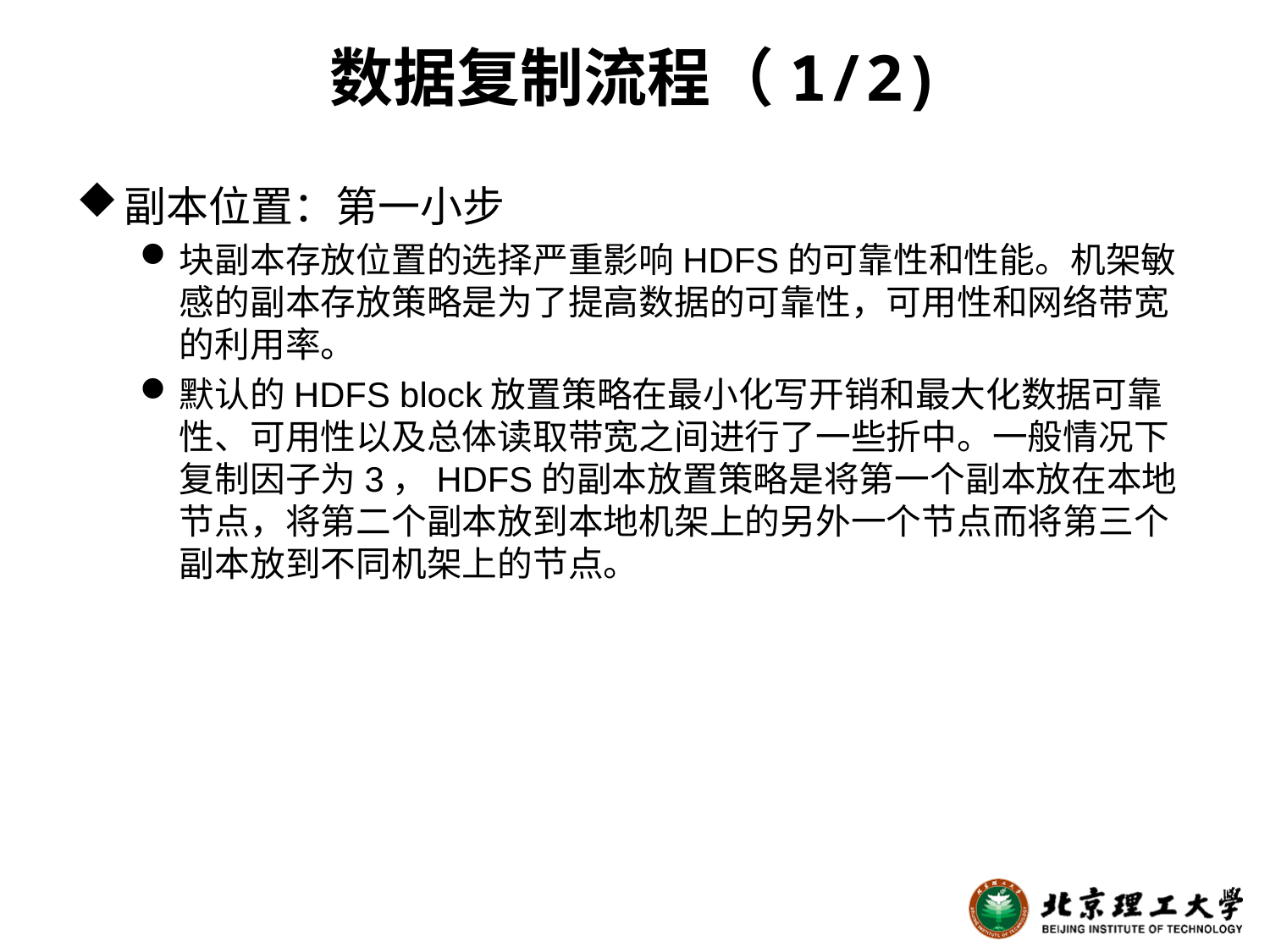

# 数据复制流程（1/2)
副本位置：第一小步
块副本存放位置的选择严重影响HDFS的可靠性和性能。机架敏感的副本存放策略是为了提高数据的可靠性，可用性和网络带宽的利用率。
默认的HDFS block放置策略在最小化写开销和最大化数据可靠性、可用性以及总体读取带宽之间进行了一些折中。一般情况下复制因子为3，HDFS的副本放置策略是将第一个副本放在本地节点，将第二个副本放到本地机架上的另外一个节点而将第三个副本放到不同机架上的节点。